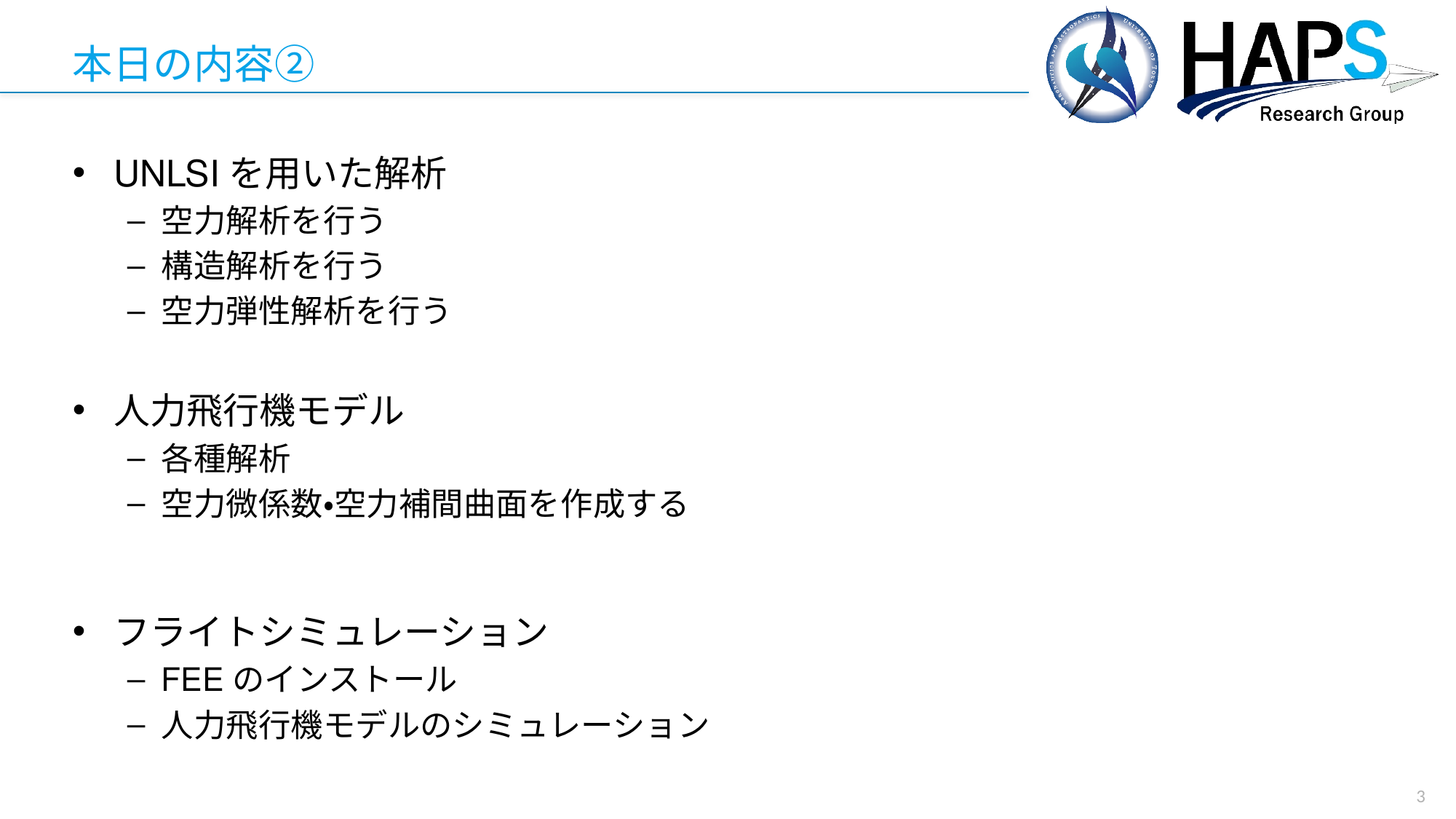

# 本日の内容②
UNLSIを用いた解析
空力解析を行う
構造解析を行う
空力弾性解析を行う

人力飛行機モデル
各種解析
空力微係数・空力補間曲面を作成する

フライトシミュレーション
FEEのインストール
人力飛行機モデルのシミュレーション
3